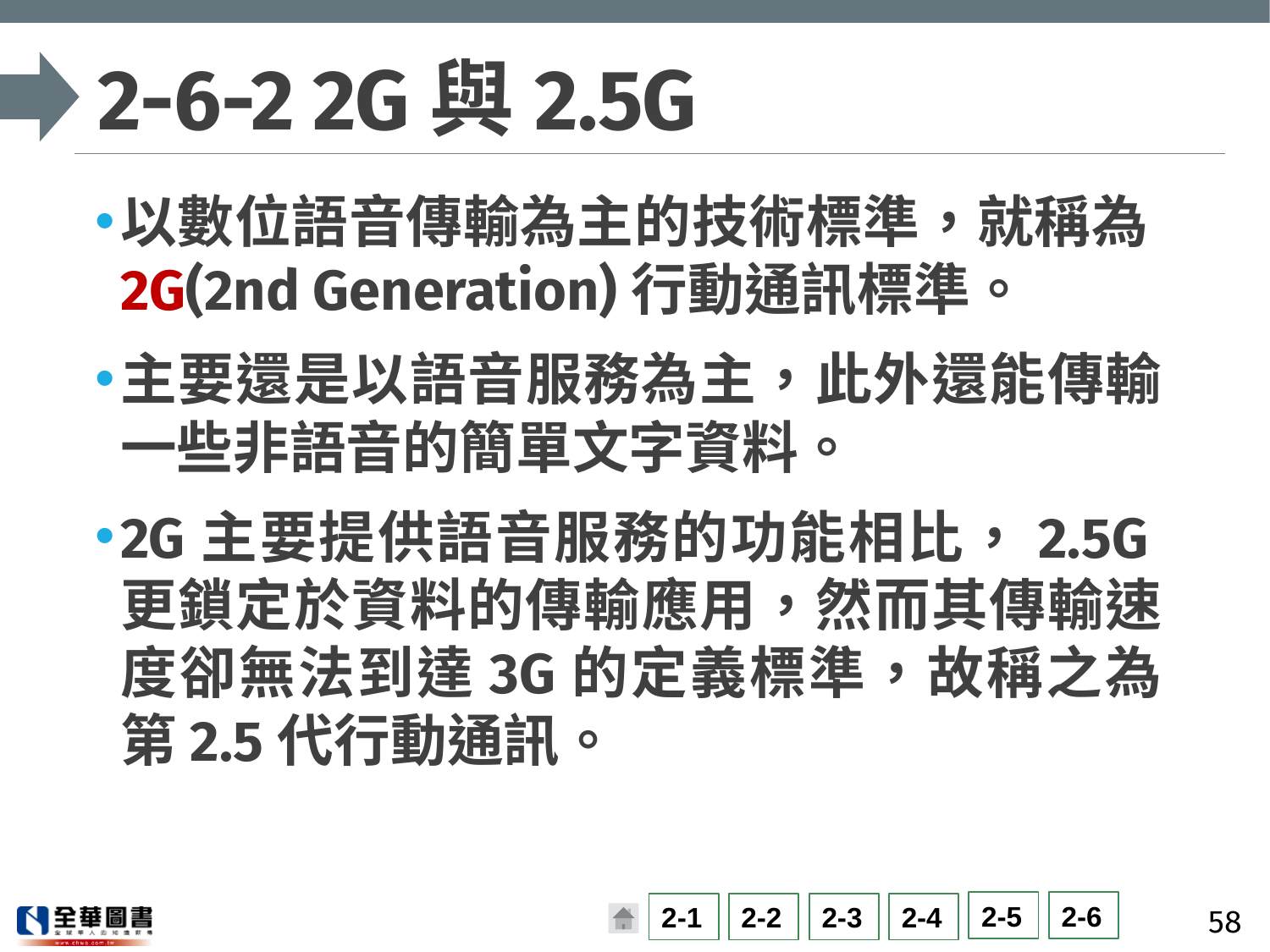

# 2-6-2 2G與2.5G
以數位語音傳輸為主的技術標準，就稱為2G(2nd Generation)行動通訊標準。
主要還是以語音服務為主，此外還能傳輸一些非語音的簡單文字資料。
2G主要提供語音服務的功能相比，2.5G更鎖定於資料的傳輸應用，然而其傳輸速度卻無法到達3G的定義標準，故稱之為第2.5代行動通訊。
58